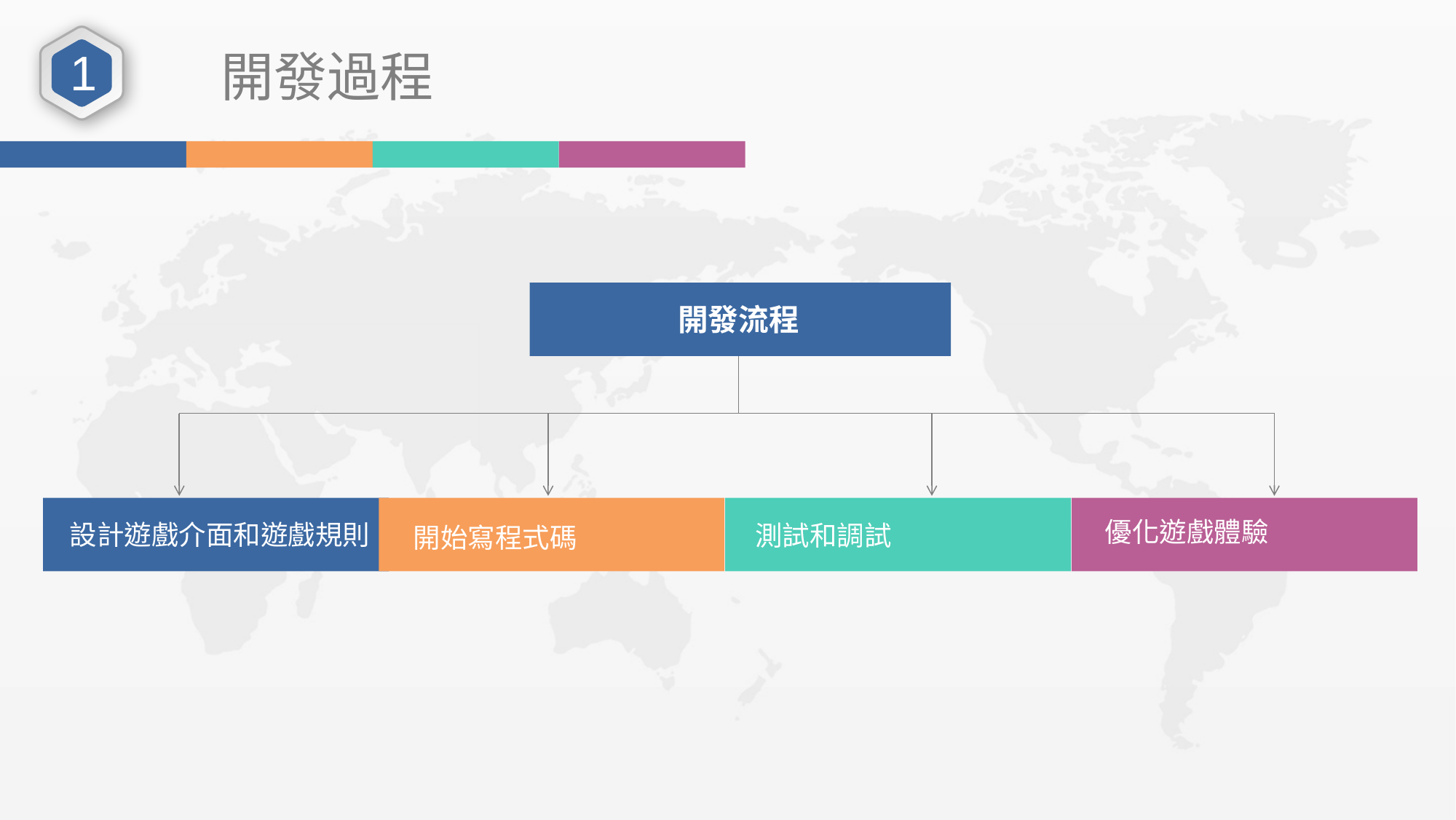

1

開發過程

開發流程

設計遊戲介面和遊戲規則

開始寫程式碼

測試和調試

優化遊戲體驗